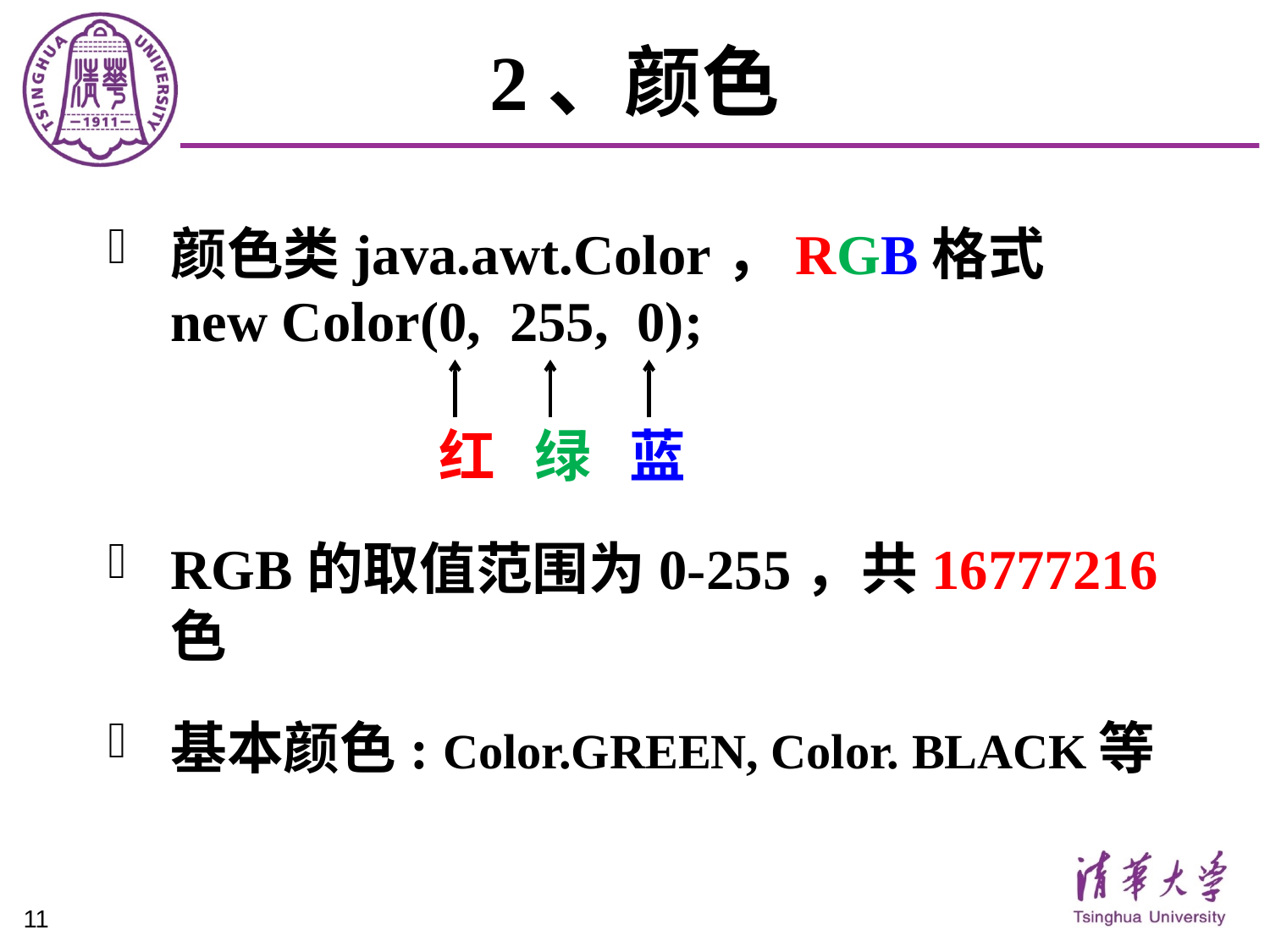

# 2、颜色
颜色类java.awt.Color，RGB格式
new Color(0,  255,  0);
                  红   绿   蓝
RGB的取值范围为0-255，共16777216色
基本颜色: Color.GREEN, Color. BLACK等
11